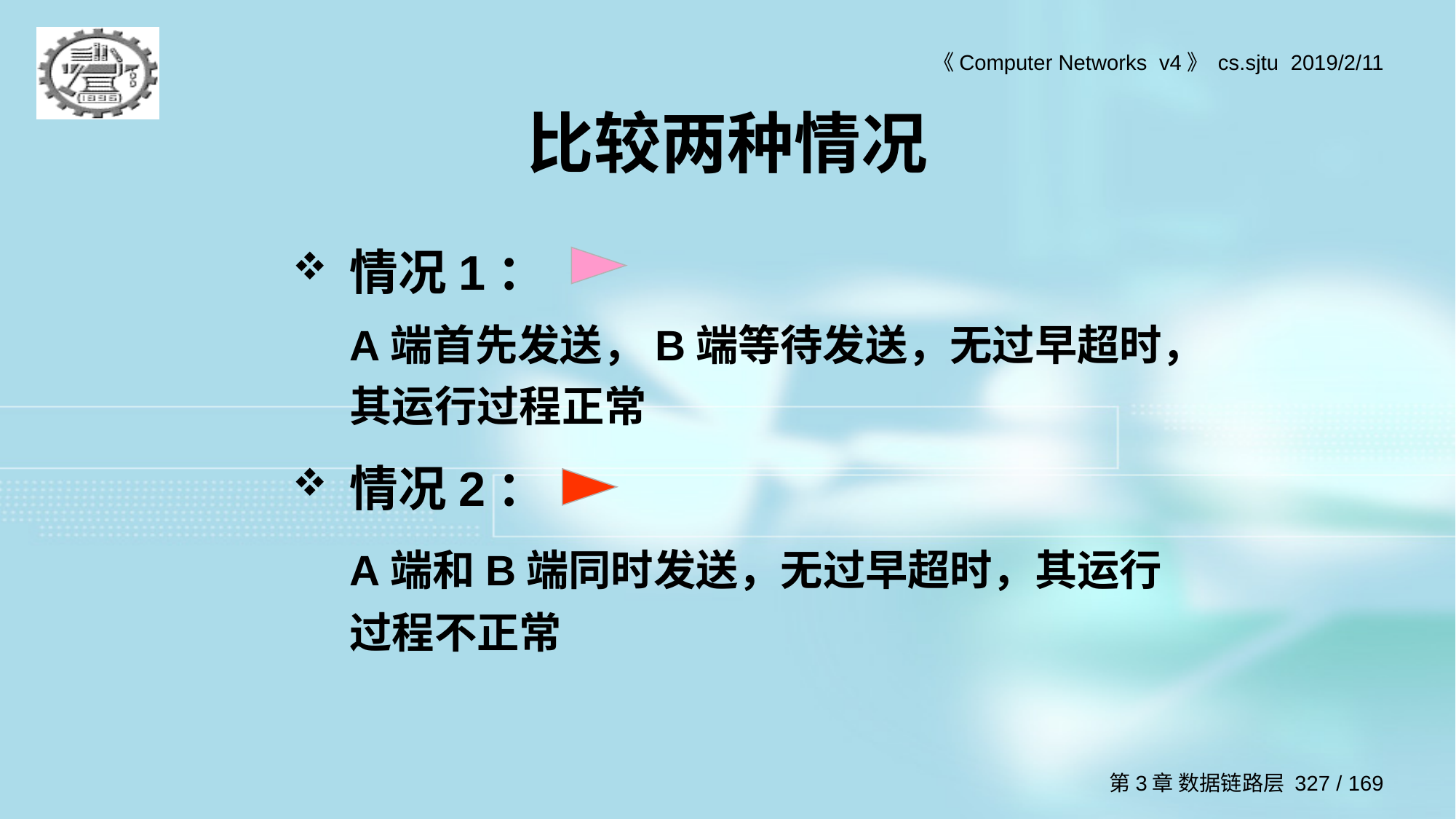

# 比较两种情况
情况1：
	A端首先发送，B端等待发送，无过早超时，其运行过程正常
情况2：
	A端和B端同时发送，无过早超时，其运行过程不正常